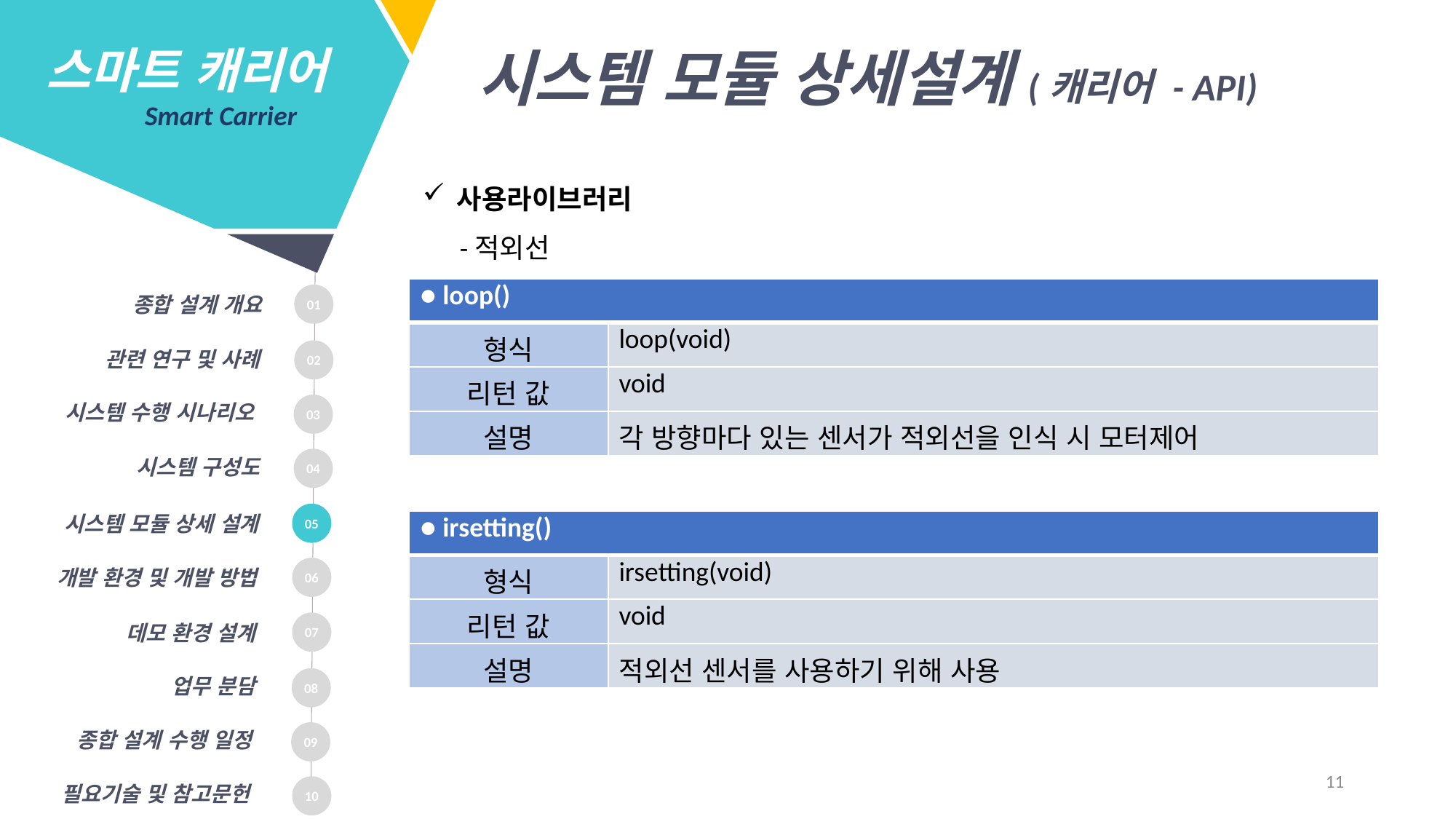

스마트 캐리어
           Smart Carrier
시스템 모듈 상세설계(캐리어 - API)
사용라이브러리
      -적외선
| ● loop() |  |
| --- | --- |
| 형식 | loop(void) |
| 리턴 값 | void |
| 설명 | 각 방향마다 있는 센서가 적외선을 인식 시 모터제어 |
01
종합 설계 개요
02
관련 연구 및 사례
시스템 수행 시나리오
03
시스템 구성도
04
05
시스템 모듈 상세 설계
| ● irsetting() |  |
| --- | --- |
| 형식 | irsetting(void) |
| 리턴 값 | void |
| 설명 | 적외선 센서를 사용하기 위해 사용 |
06
개발 환경 및 개발 방법
07
데모 환경 설계
업무 분담
08
초음파 센서
종합 설계 수행 일정
09
11
필요기술 및 참고문헌
10